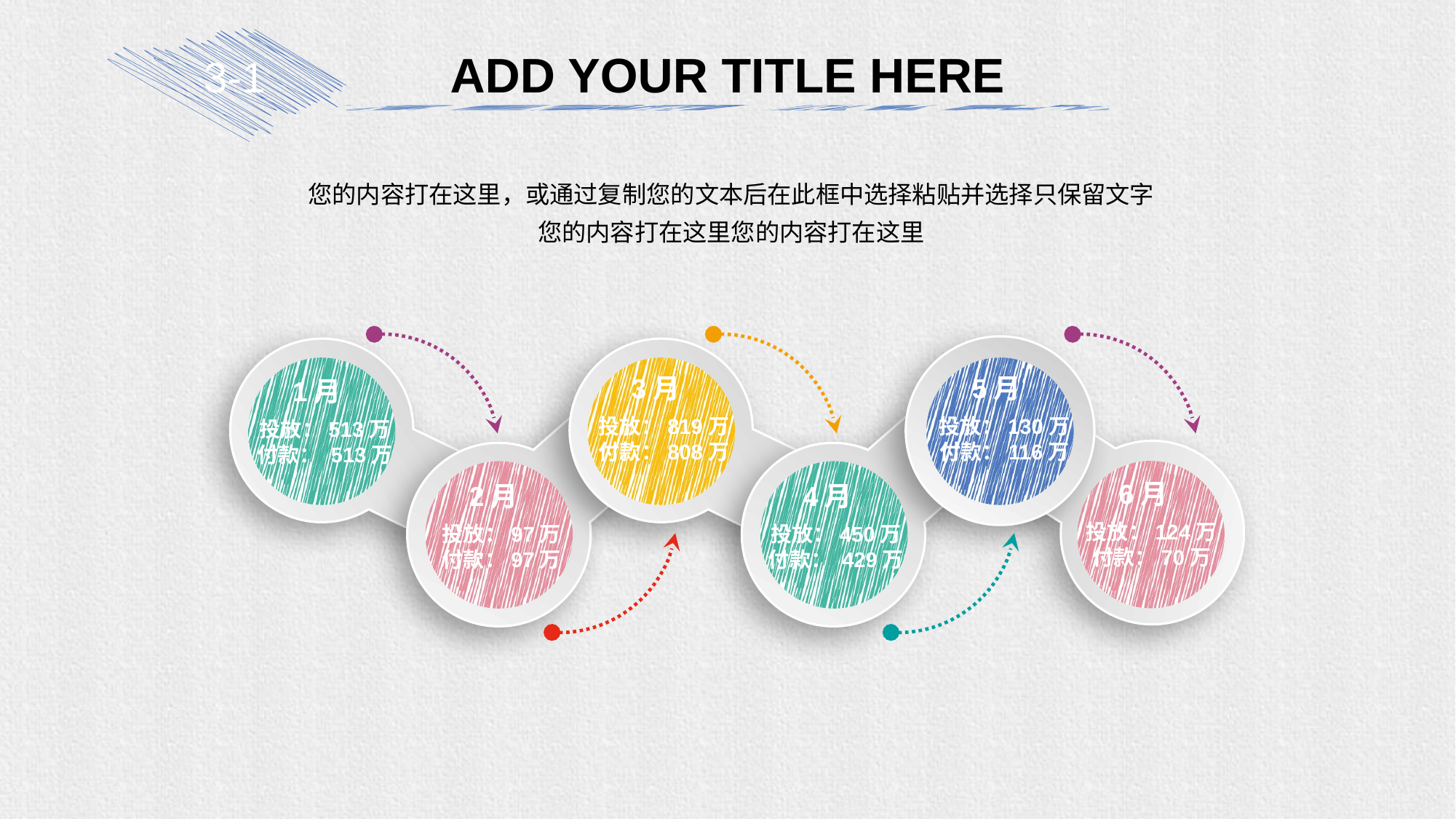

ADD YOUR TITLE HERE
3-1
您的内容打在这里，或通过复制您的文本后在此框中选择粘贴并选择只保留文字您的内容打在这里您的内容打在这里

3月
5月
1月

投放：819万
付款：808万
投放：130万
付款：116万
投放：513万
付款： 513万

6月
2月
4月
投放：124万
付款：70万
投放：97万
付款：97万
投放：450万
付款： 429万